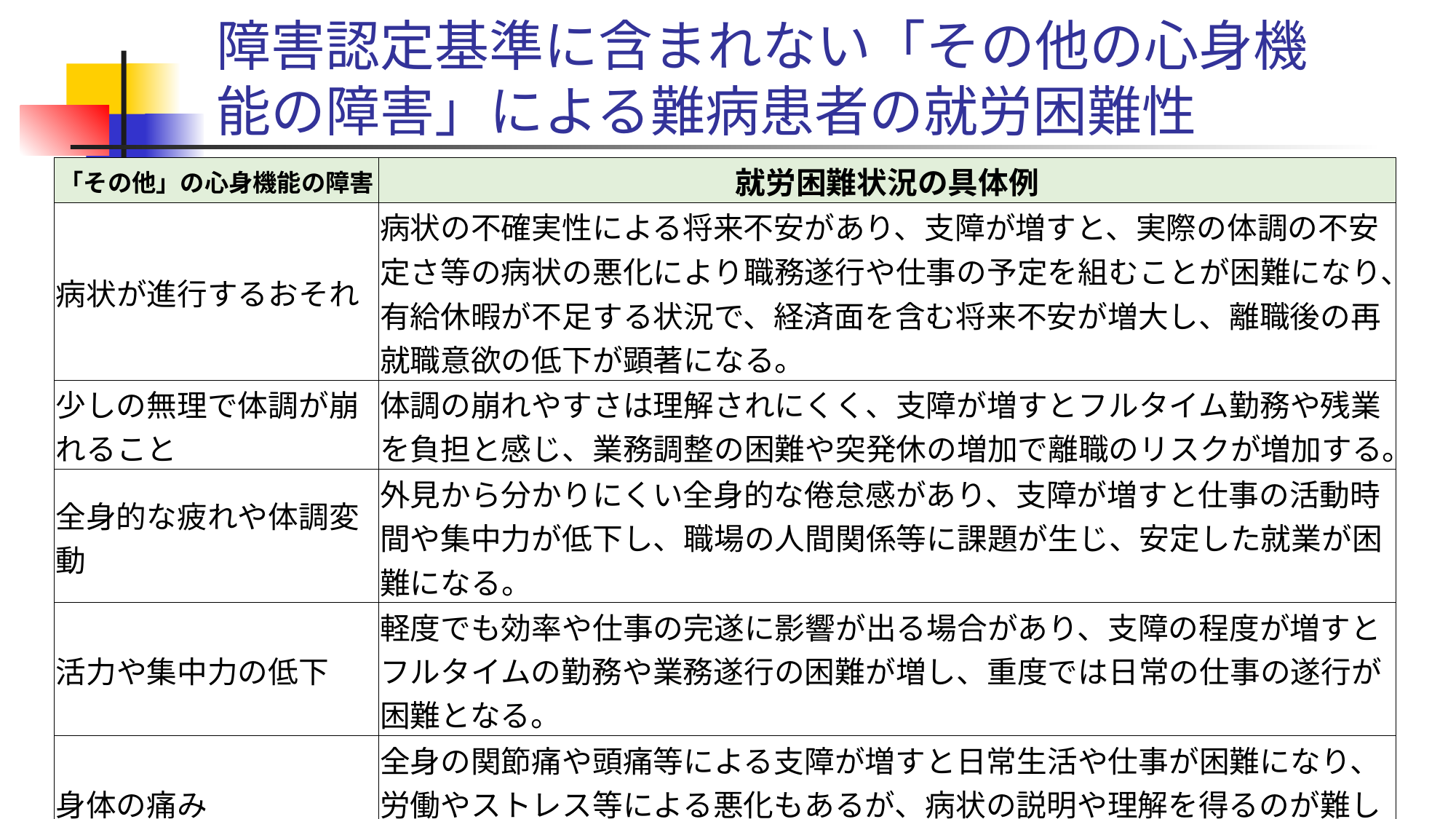

# 障害認定基準に含まれない「その他の心身機能の障害」による難病患者の就労困難性
| 「その他」の心身機能の障害 | 就労困難状況の具体例 |
| --- | --- |
| 病状が進行するおそれ | 病状の不確実性による将来不安があり、支障が増すと、実際の体調の不安定さ等の病状の悪化により職務遂行や仕事の予定を組むことが困難になり、有給休暇が不足する状況で、経済面を含む将来不安が増大し、離職後の再就職意欲の低下が顕著になる。 |
| 少しの無理で体調が崩れること | 体調の崩れやすさは理解されにくく、支障が増すとフルタイム勤務や残業を負担と感じ、業務調整の困難や突発休の増加で離職のリスクが増加する。 |
| 全身的な疲れや体調変動 | 外見から分かりにくい全身的な倦怠感があり、支障が増すと仕事の活動時間や集中力が低下し、職場の人間関係等に課題が生じ、安定した就業が困難になる。 |
| 活力や集中力の低下 | 軽度でも効率や仕事の完遂に影響が出る場合があり、支障の程度が増すとフルタイムの勤務や業務遂行の困難が増し、重度では日常の仕事の遂行が困難となる。 |
| 身体の痛み | 全身の関節痛や頭痛等による支障が増すと日常生活や仕事が困難になり、労働やストレス等による悪化もあるが、病状の説明や理解を得るのが難しい。 |
| 免疫機能の低下 | 外出に支障が出ることや医療職での業務制限があり、支障が増すと風邪や感染症にかかりやすくなり、仕事の制限や欠勤が多くなり、仕事の継続が困難となる。 |